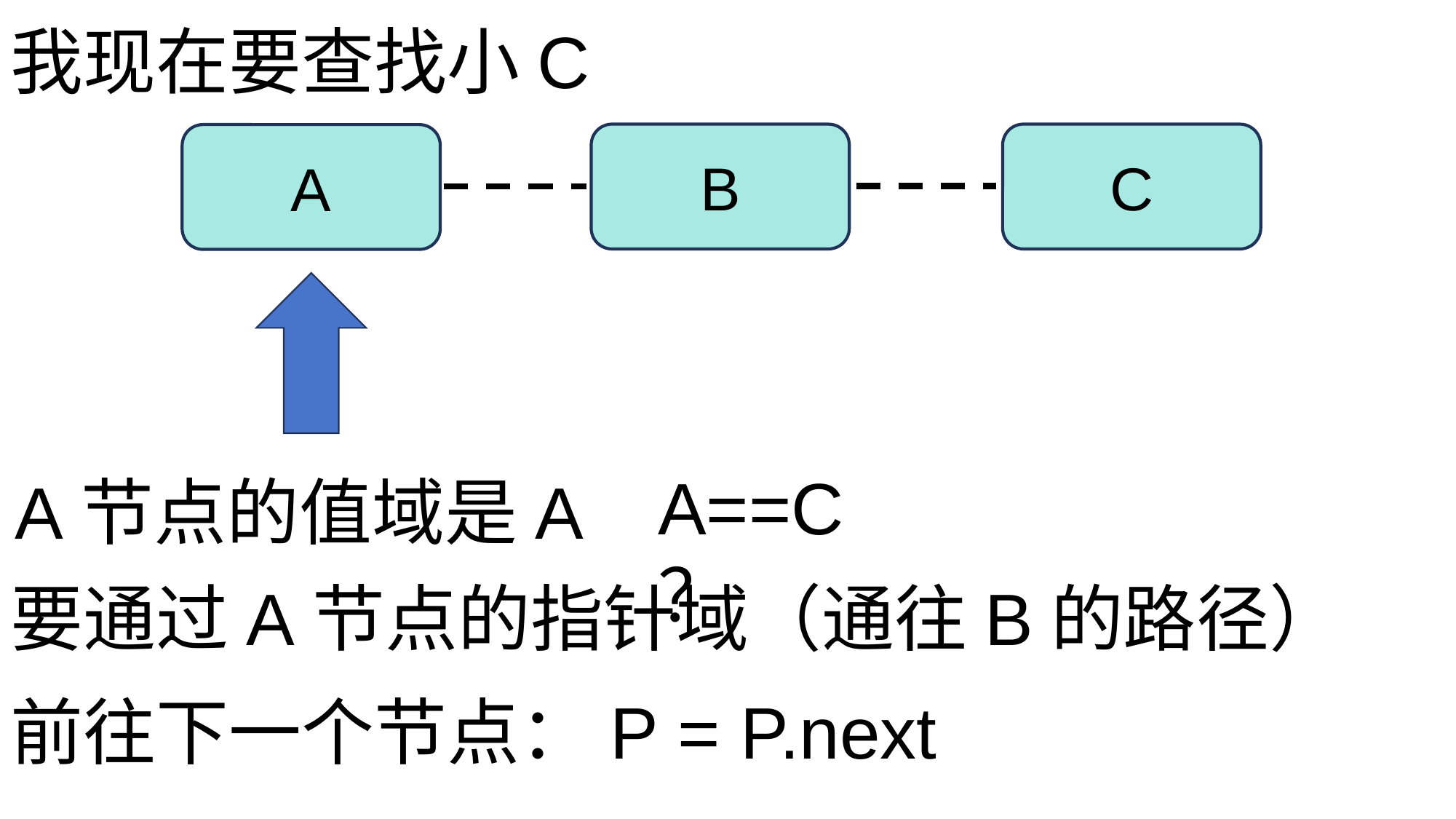

我现在要查找小C
B
C
A

A
E
C
Null
任务：在链表中查找小C
A==C？
A节点的值域是A
通过头节点进入链表
要通过A节点的指针域（通往B的路径）
前往下一个节点：P = P.next